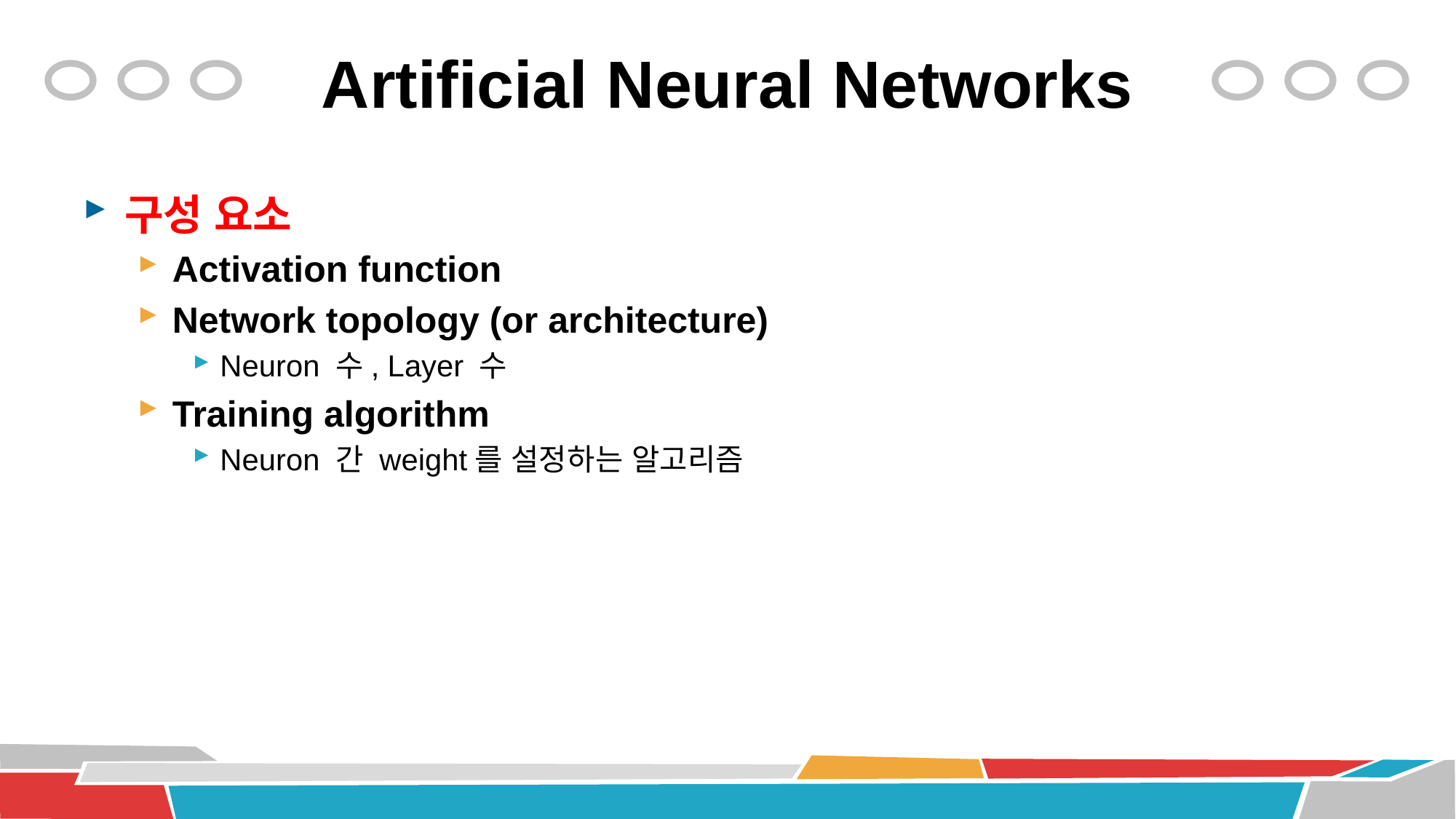

# Artificial Neural Networks
구성 요소
Activation function
Network topology (or architecture)
Neuron 수, Layer 수
Training algorithm
Neuron 간 weight를 설정하는 알고리즘